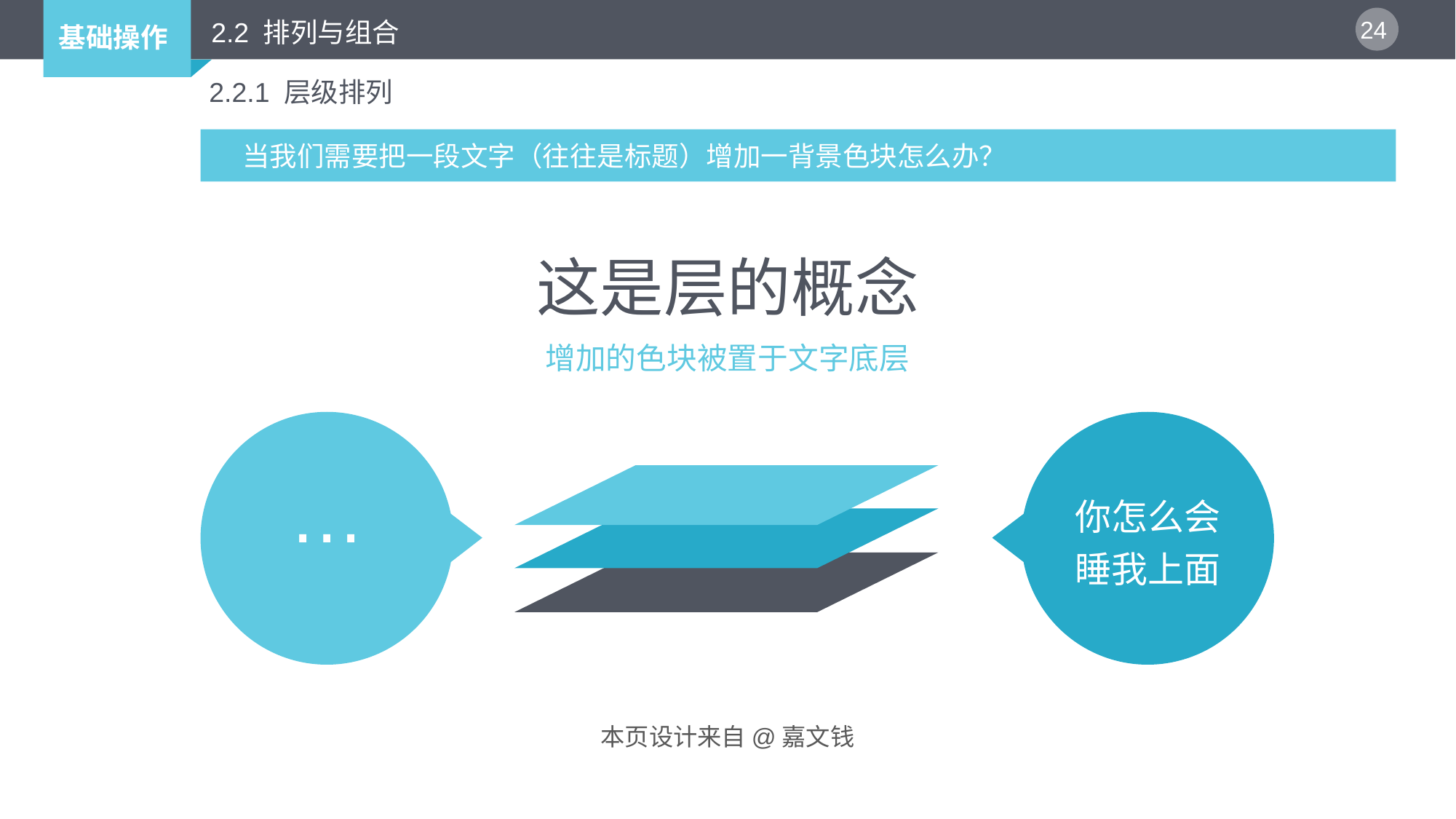

2.2 排列与组合
2.2.1 层级排列

当我们需要把一段文字（往往是标题）增加一背景色块怎么办？
这是层的概念
增加的色块被置于文字底层

…

你怎么会
睡我上面

本页设计来自@嘉文钱